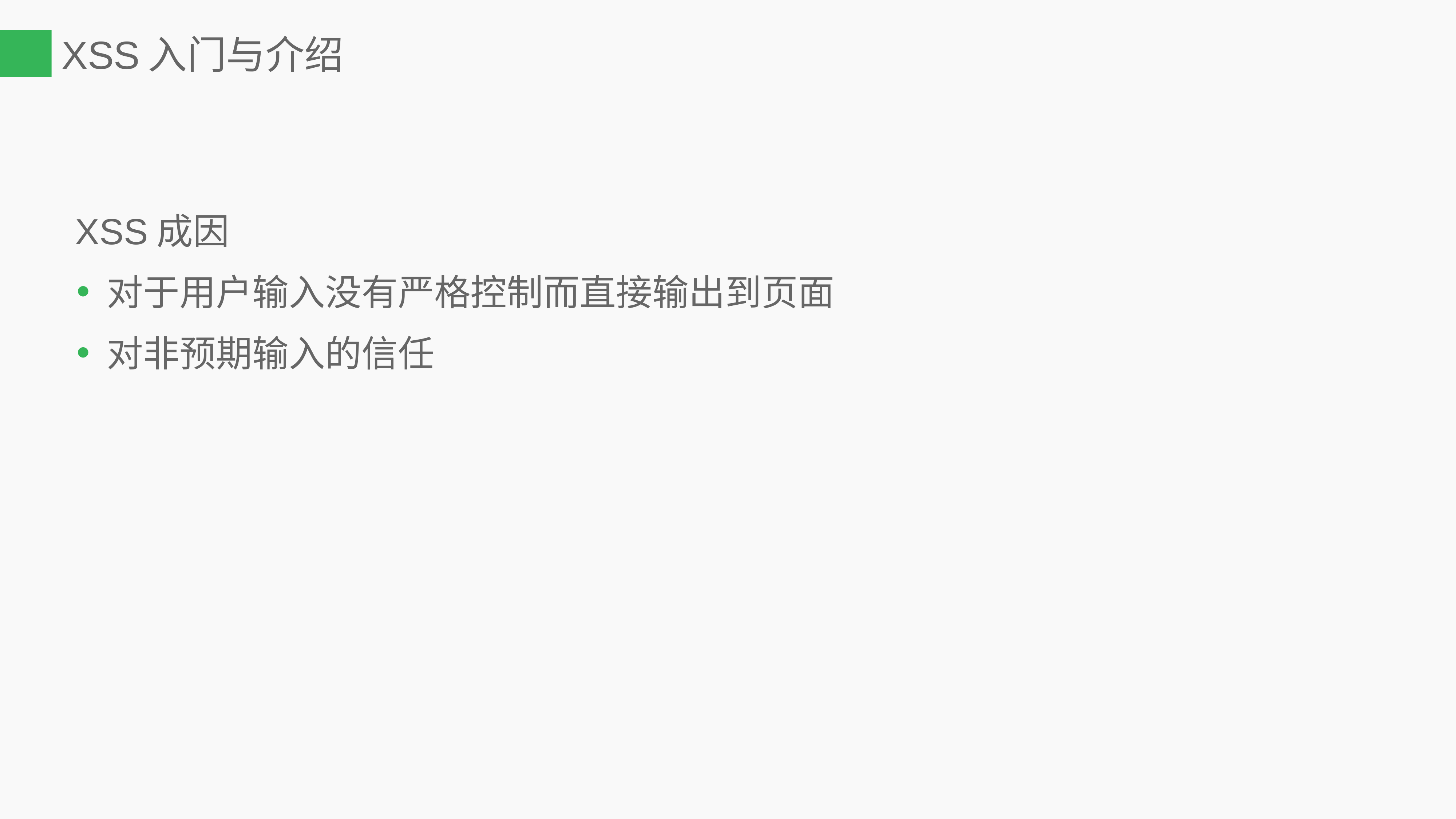

# XSS入门与介绍
 XSS成因
对于用户输入没有严格控制而直接输出到页面
对非预期输入的信任